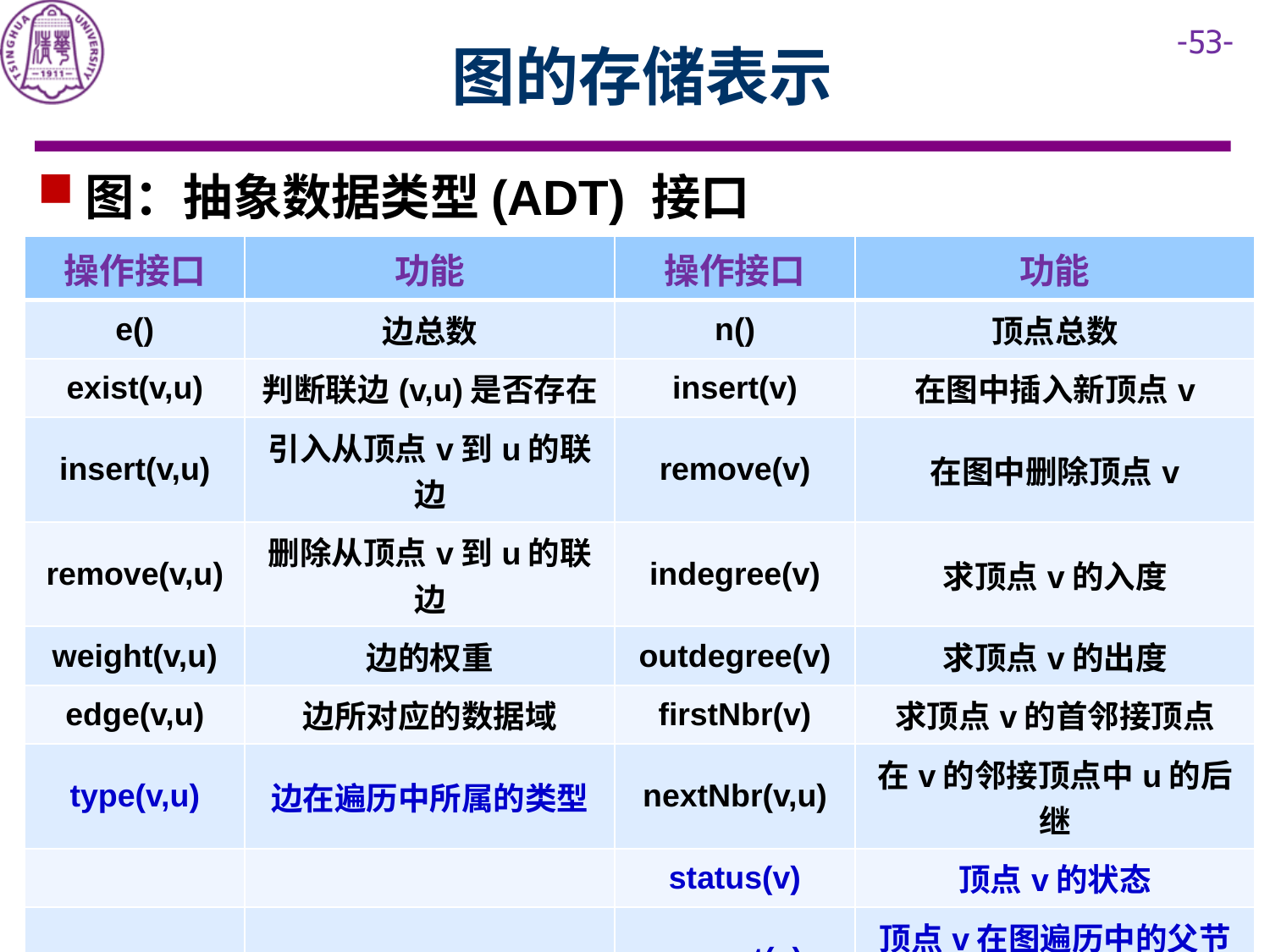

# 图的存储表示
图：抽象数据类型(ADT) 接口
| 操作接口 | 功能 | 操作接口 | 功能 |
| --- | --- | --- | --- |
| e() | 边总数 | n() | 顶点总数 |
| exist(v,u) | 判断联边(v,u)是否存在 | insert(v) | 在图中插入新顶点v |
| insert(v,u) | 引入从顶点v到u的联边 | remove(v) | 在图中删除顶点v |
| remove(v,u) | 删除从顶点v到u的联边 | indegree(v) | 求顶点v的入度 |
| weight(v,u) | 边的权重 | outdegree(v) | 求顶点v的出度 |
| edge(v,u) | 边所对应的数据域 | firstNbr(v) | 求顶点v的首邻接顶点 |
| type(v,u) | 边在遍历中所属的类型 | nextNbr(v,u) | 在v的邻接顶点中u的后继 |
|  |  | status(v) | 顶点v的状态 |
|  |  | parent(v) | 顶点v在图遍历中的父节点 |
|  |  | priority(v) | 顶点v在图遍历中的权重 |
|  |  | dTime() | v在图遍历中的时间标签 |
|  |  | fTime() | v在图遍历中的时间标签 |